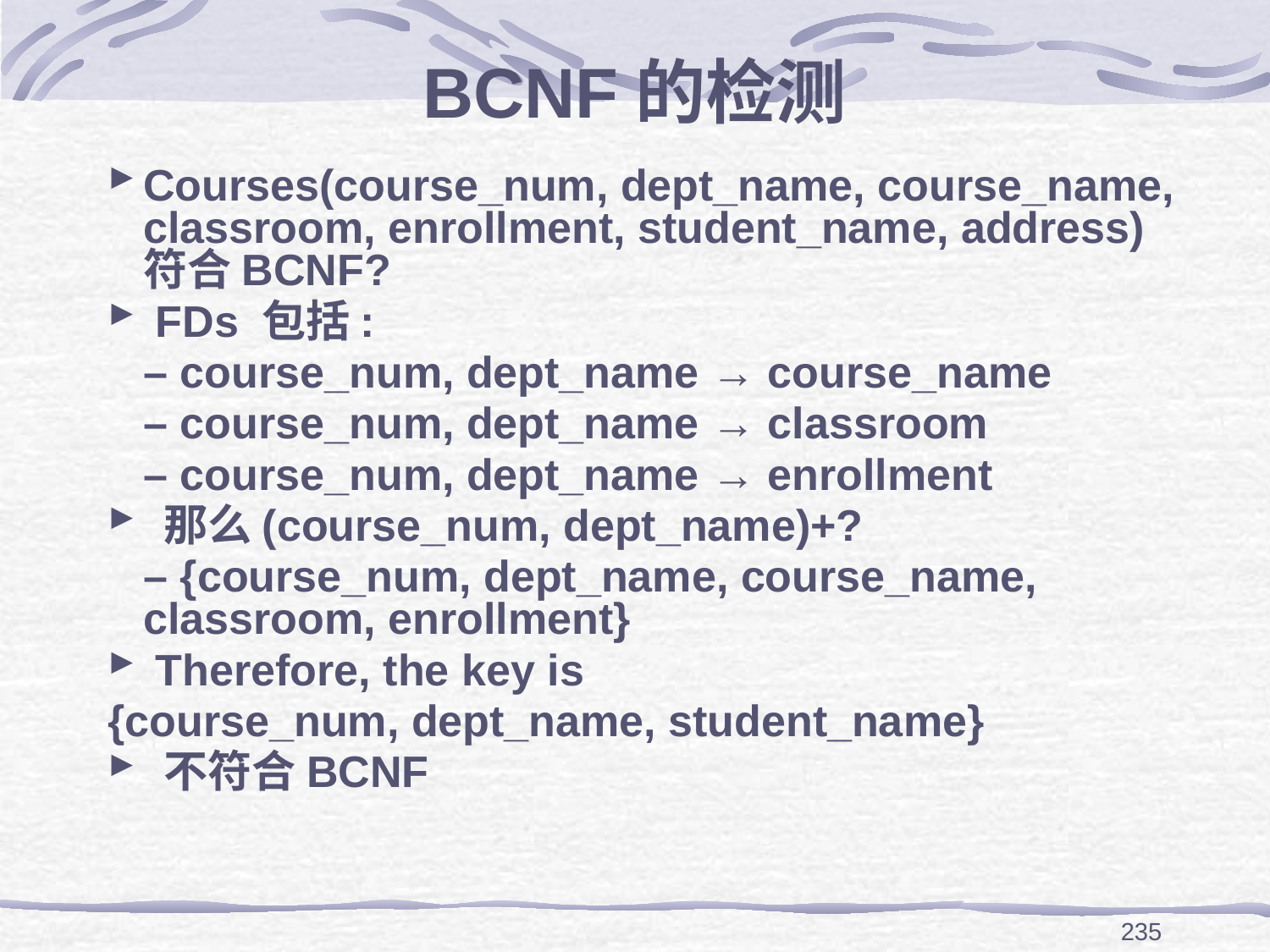

# BCNF的检测
Courses(course_num, dept_name, course_name, classroom, enrollment, student_name, address) 符合BCNF?
 FDs 包括:
	– course_num, dept_name → course_name
	– course_num, dept_name → classroom
	– course_num, dept_name → enrollment
 那么(course_num, dept_name)+?
	– {course_num, dept_name, course_name, classroom, enrollment}
 Therefore, the key is
{course_num, dept_name, student_name}
 不符合BCNF
235